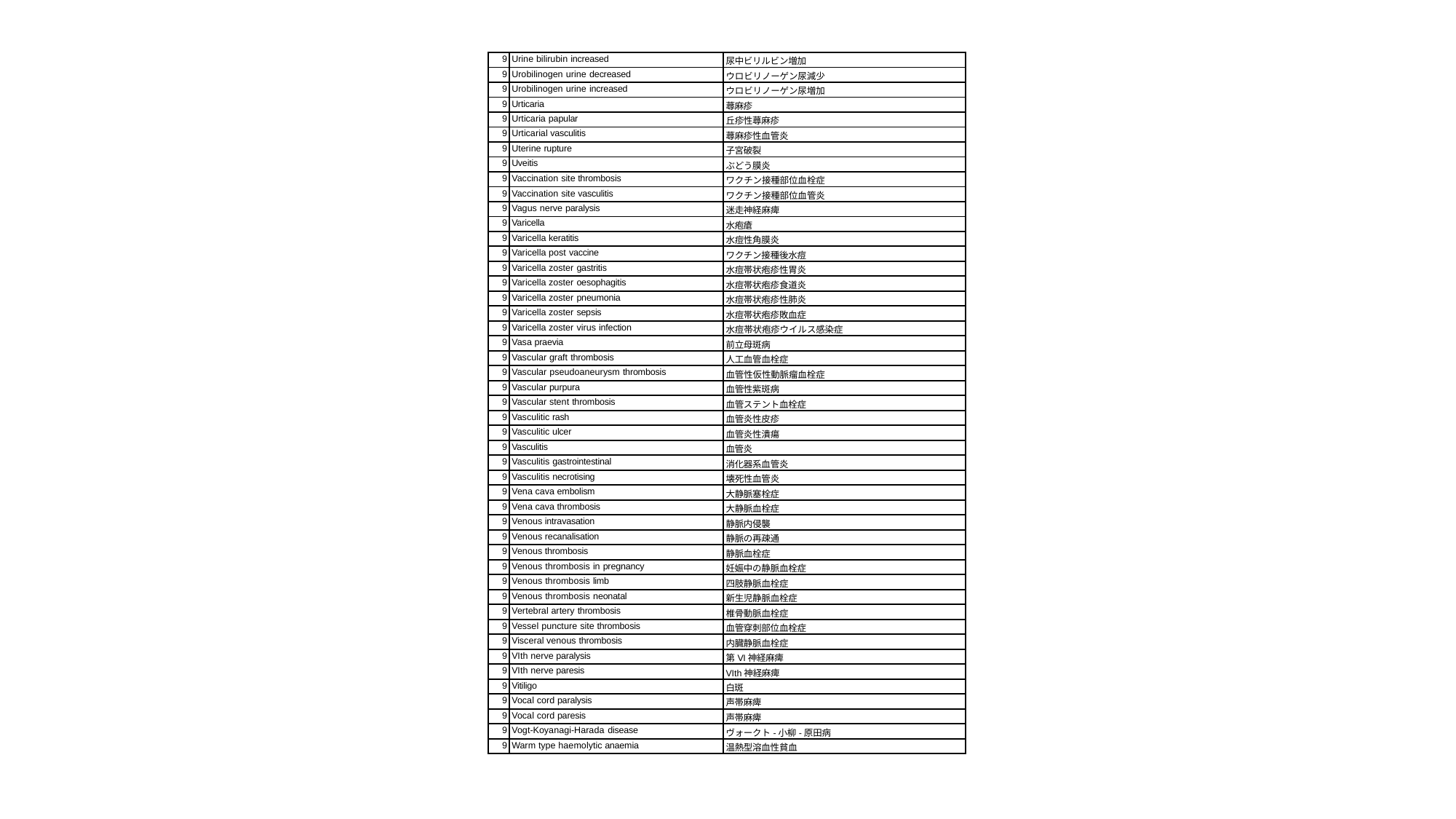

| 9 | Urine bilirubin increased | 尿中ビリルビン増加 |
| --- | --- | --- |
| 9 | Urobilinogen urine decreased | ウロビリノーゲン尿減少 |
| 9 | Urobilinogen urine increased | ウロビリノーゲン尿増加 |
| 9 | Urticaria | 蕁麻疹 |
| 9 | Urticaria papular | 丘疹性蕁麻疹 |
| 9 | Urticarial vasculitis | 蕁麻疹性血管炎 |
| 9 | Uterine rupture | 子宮破裂 |
| 9 | Uveitis | ぶどう膜炎 |
| 9 | Vaccination site thrombosis | ワクチン接種部位血栓症 |
| 9 | Vaccination site vasculitis | ワクチン接種部位血管炎 |
| 9 | Vagus nerve paralysis | 迷走神経麻痺 |
| 9 | Varicella | 水疱瘡 |
| 9 | Varicella keratitis | 水痘性角膜炎 |
| 9 | Varicella post vaccine | ワクチン接種後水痘 |
| 9 | Varicella zoster gastritis | 水痘帯状疱疹性胃炎 |
| 9 | Varicella zoster oesophagitis | 水痘帯状疱疹食道炎 |
| 9 | Varicella zoster pneumonia | 水痘帯状疱疹性肺炎 |
| 9 | Varicella zoster sepsis | 水痘帯状疱疹敗血症 |
| 9 | Varicella zoster virus infection | 水痘帯状疱疹ウイルス感染症 |
| 9 | Vasa praevia | 前立母斑病 |
| 9 | Vascular graft thrombosis | 人工血管血栓症 |
| 9 | Vascular pseudoaneurysm thrombosis | 血管性仮性動脈瘤血栓症 |
| 9 | Vascular purpura | 血管性紫斑病 |
| 9 | Vascular stent thrombosis | 血管ステント血栓症 |
| 9 | Vasculitic rash | 血管炎性皮疹 |
| 9 | Vasculitic ulcer | 血管炎性潰瘍 |
| 9 | Vasculitis | 血管炎 |
| 9 | Vasculitis gastrointestinal | 消化器系血管炎 |
| 9 | Vasculitis necrotising | 壊死性血管炎 |
| 9 | Vena cava embolism | 大静脈塞栓症 |
| 9 | Vena cava thrombosis | 大静脈血栓症 |
| 9 | Venous intravasation | 静脈内侵襲 |
| 9 | Venous recanalisation | 静脈の再疎通 |
| 9 | Venous thrombosis | 静脈血栓症 |
| 9 | Venous thrombosis in pregnancy | 妊娠中の静脈血栓症 |
| 9 | Venous thrombosis limb | 四肢静脈血栓症 |
| 9 | Venous thrombosis neonatal | 新生児静脈血栓症 |
| 9 | Vertebral artery thrombosis | 椎骨動脈血栓症 |
| 9 | Vessel puncture site thrombosis | 血管穿刺部位血栓症 |
| 9 | Visceral venous thrombosis | 内臓静脈血栓症 |
| 9 | VIth nerve paralysis | 第VI神経麻痺 |
| 9 | VIth nerve paresis | VIth神経麻痺 |
| 9 | Vitiligo | 白斑 |
| 9 | Vocal cord paralysis | 声帯麻痺 |
| 9 | Vocal cord paresis | 声帯麻痺 |
| 9 | Vogt-Koyanagi-Harada disease | ヴォークト-小柳-原田病 |
| 9 | Warm type haemolytic anaemia | 温熱型溶血性貧血 |
120 / 29 ページ